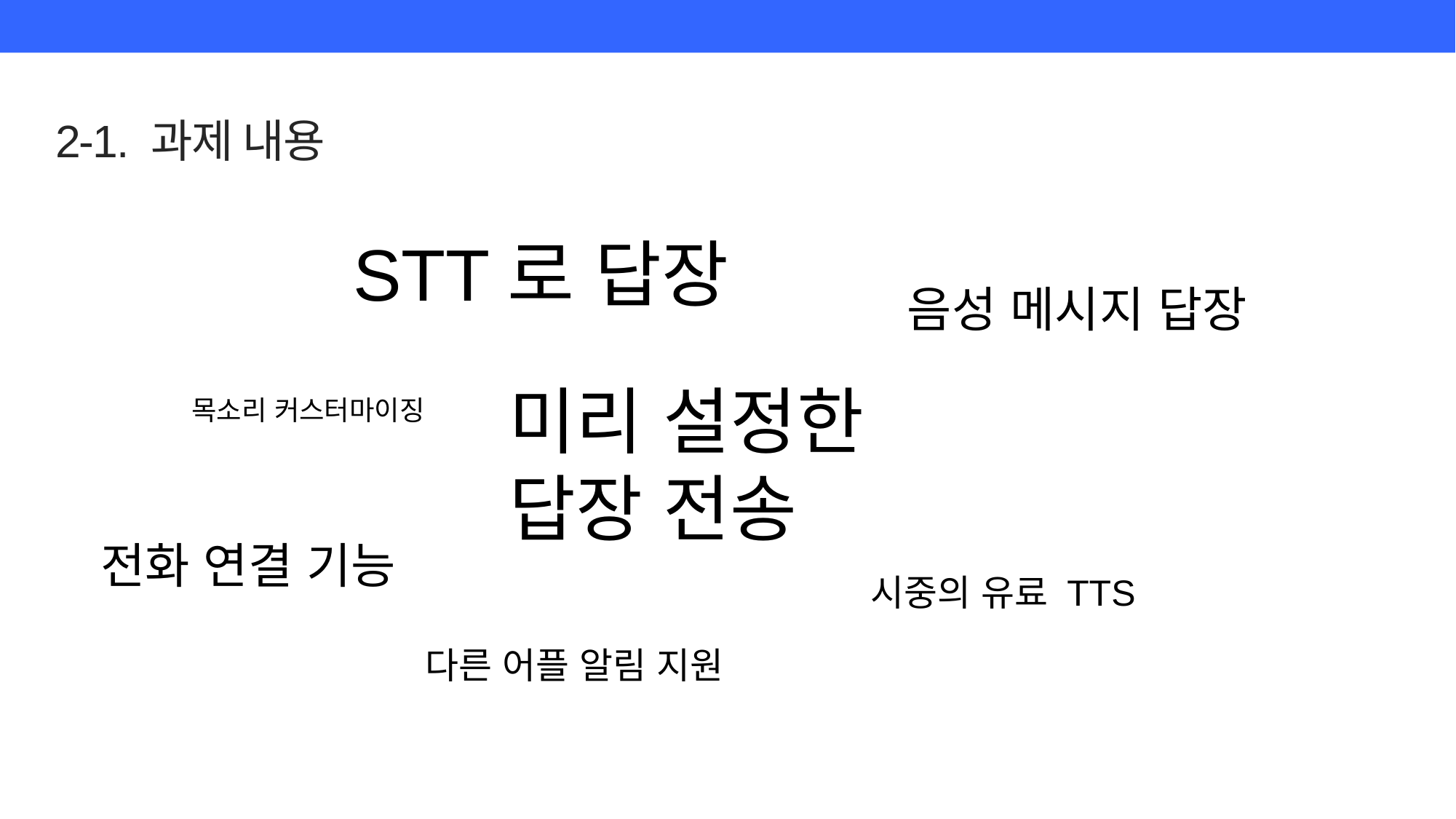

2-1. 과제 내용
STT로 답장
음성 메시지 답장
미리 설정한
답장 전송
목소리 커스터마이징

전화 연결 기능
시중의 유료 TTS
다른 어플 알림 지원